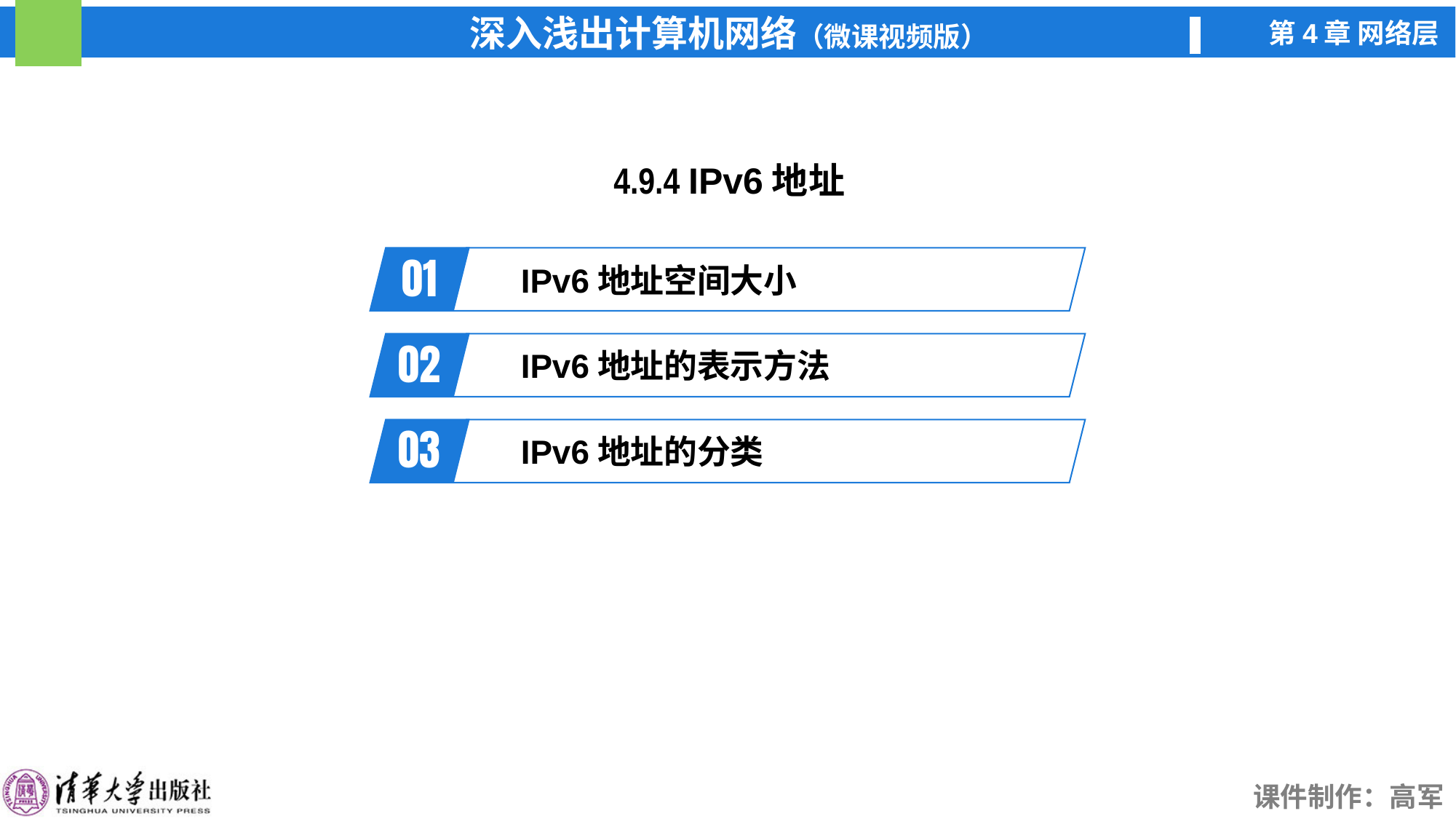

4.9.4 IPv6地址
01
IPv6地址空间大小
02
IPv6地址的表示方法
03
IPv6地址的分类